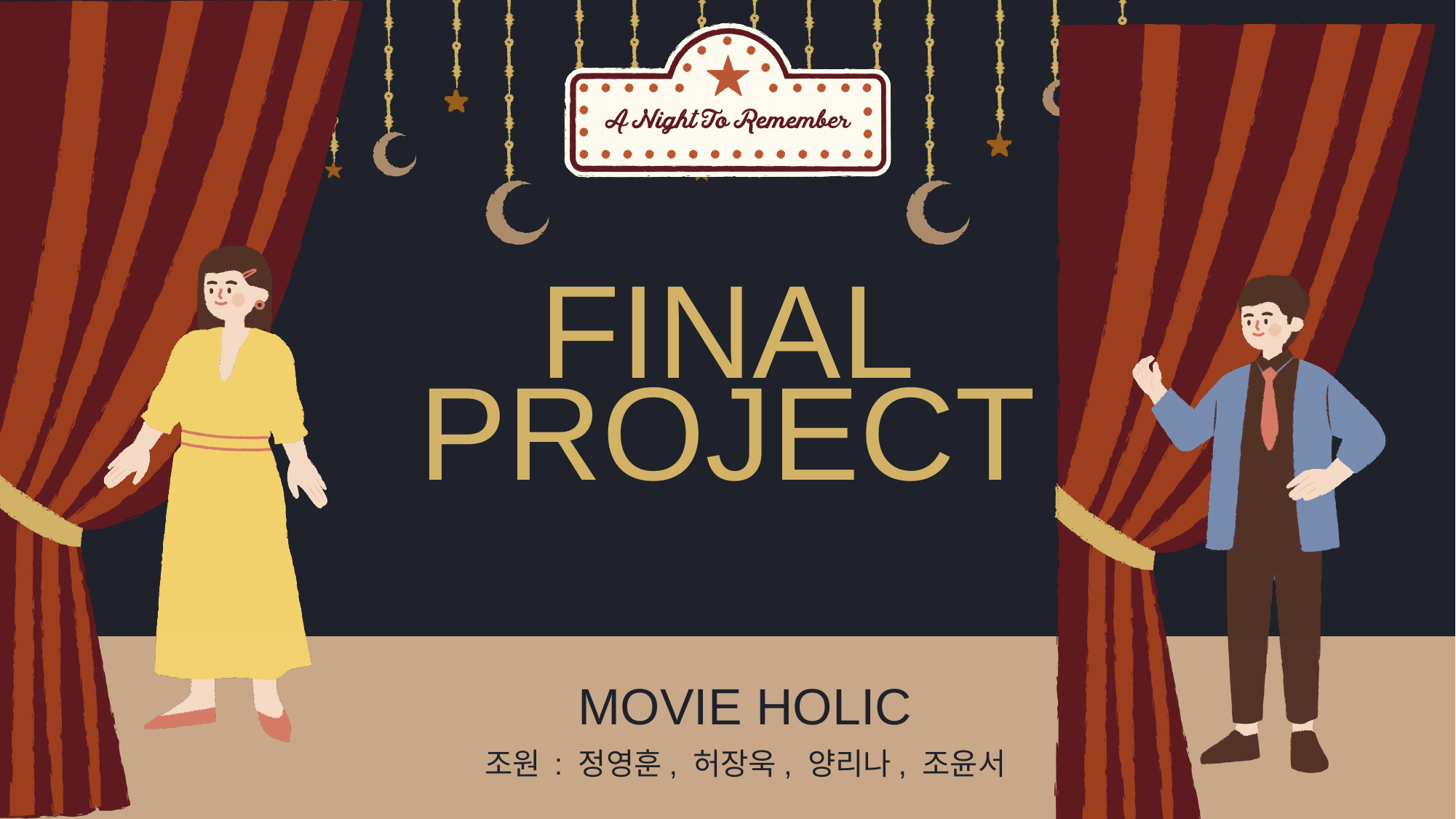

FINAL
PROJECT

MOVIE HOLIC
조원 : 정영훈, 허장욱, 양리나, 조윤서